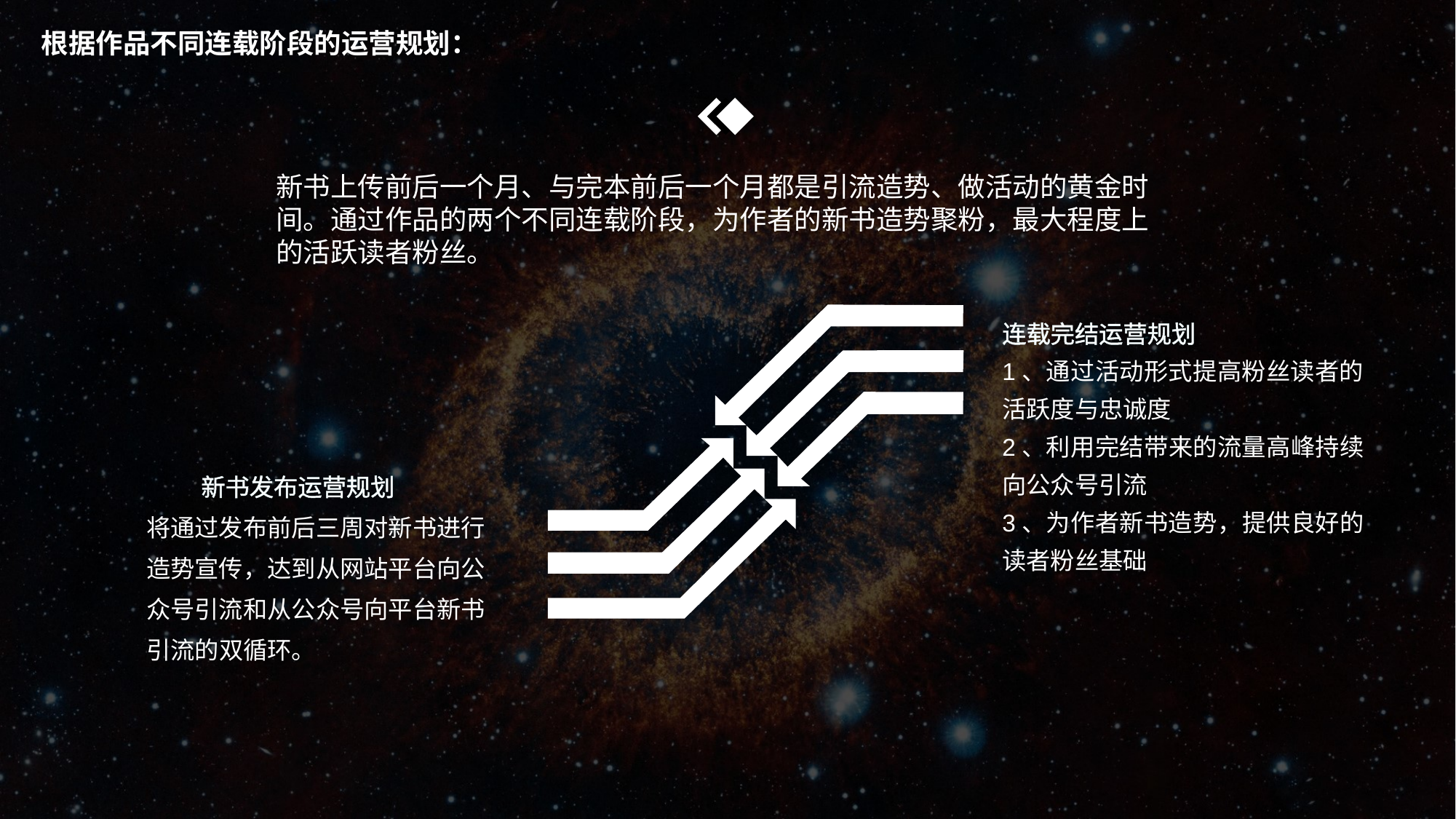

根据作品不同连载阶段的运营规划：

新书上传前后一个月、与完本前后一个月都是引流造势、做活动的黄金时间。通过作品的两个不同连载阶段，为作者的新书造势聚粉，最大程度上的活跃读者粉丝。

连载完结运营规划
1、通过活动形式提高粉丝读者的活跃度与忠诚度
2、利用完结带来的流量高峰持续向公众号引流
3、为作者新书造势，提供良好的读者粉丝基础
新书发布运营规划
将通过发布前后三周对新书进行造势宣传，达到从网站平台向公众号引流和从公众号向平台新书引流的双循环。